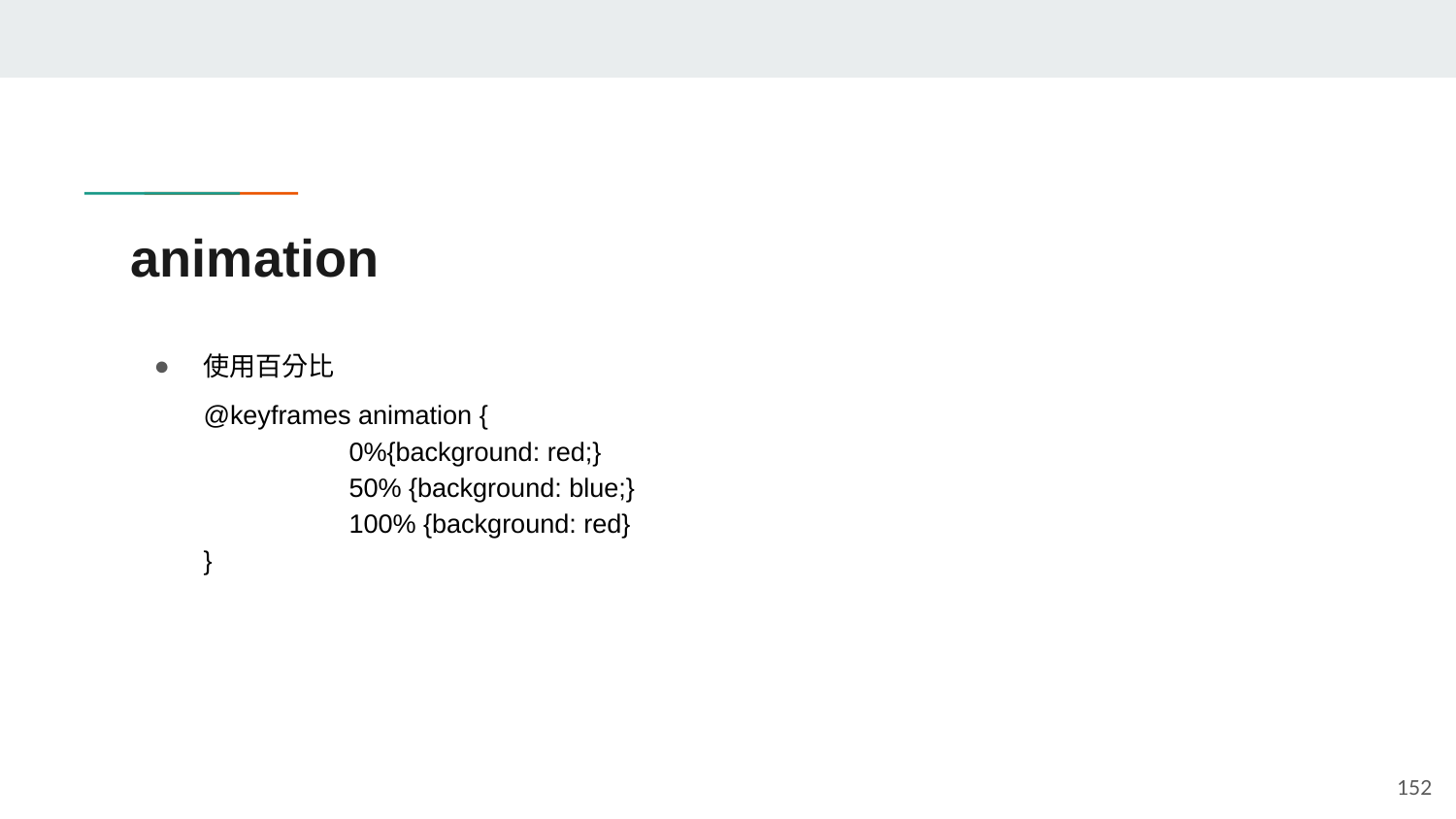

# animation
使用百分比
@keyframes animation {
	0%{background: red;}
	50% {background: blue;}
	100% {background: red}
}

152